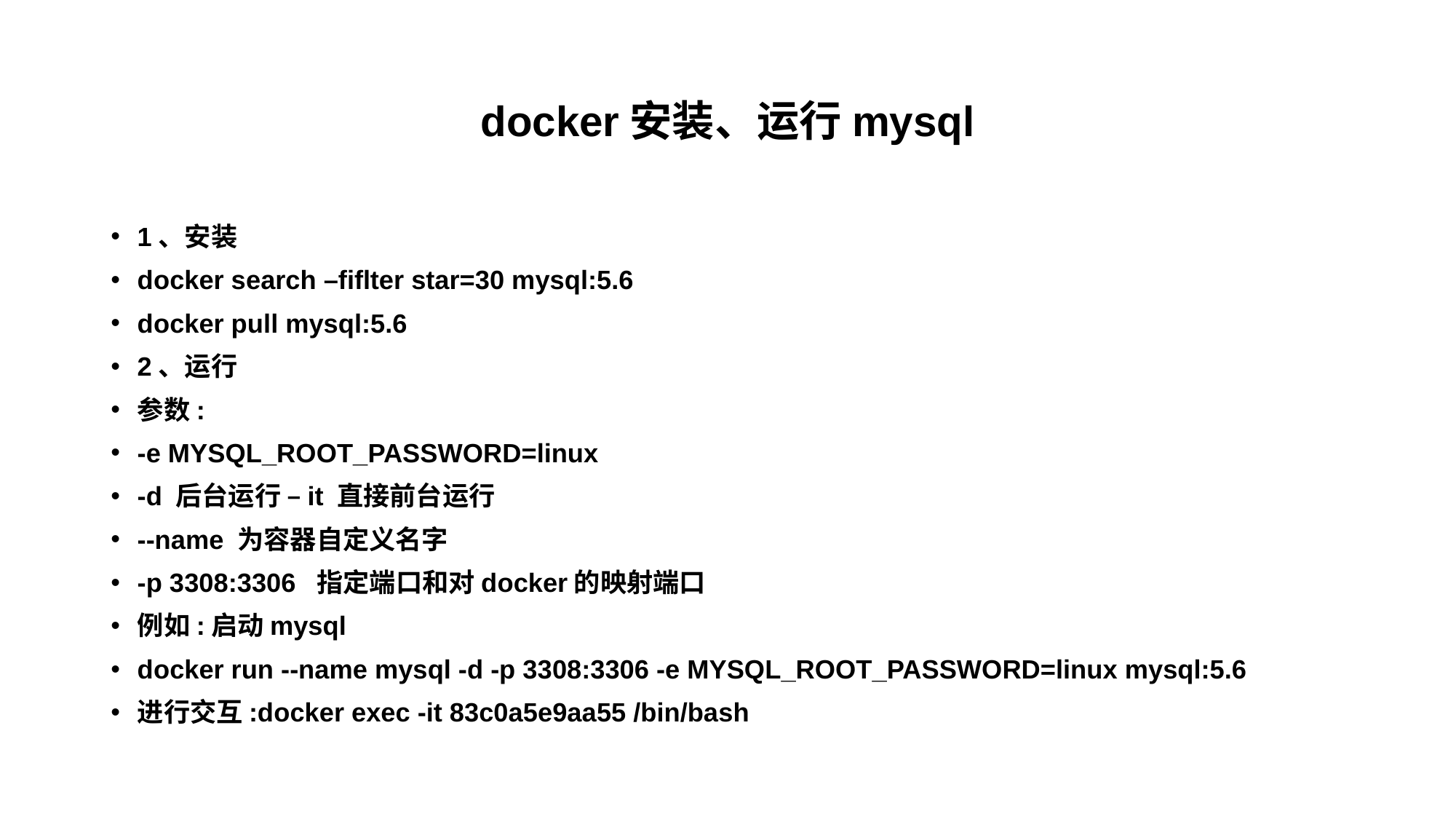

# docker安装、运行mysql
1、安装
docker search –fiflter star=30 mysql:5.6
docker pull mysql:5.6
2、运行
参数:
-e MYSQL_ROOT_PASSWORD=linux
-d 后台运行 –it 直接前台运行
--name 为容器自定义名字
-p 3308:3306  指定端口和对docker的映射端口
例如:启动mysql
docker run --name mysql -d -p 3308:3306 -e MYSQL_ROOT_PASSWORD=linux mysql:5.6
进行交互:docker exec -it 83c0a5e9aa55 /bin/bash